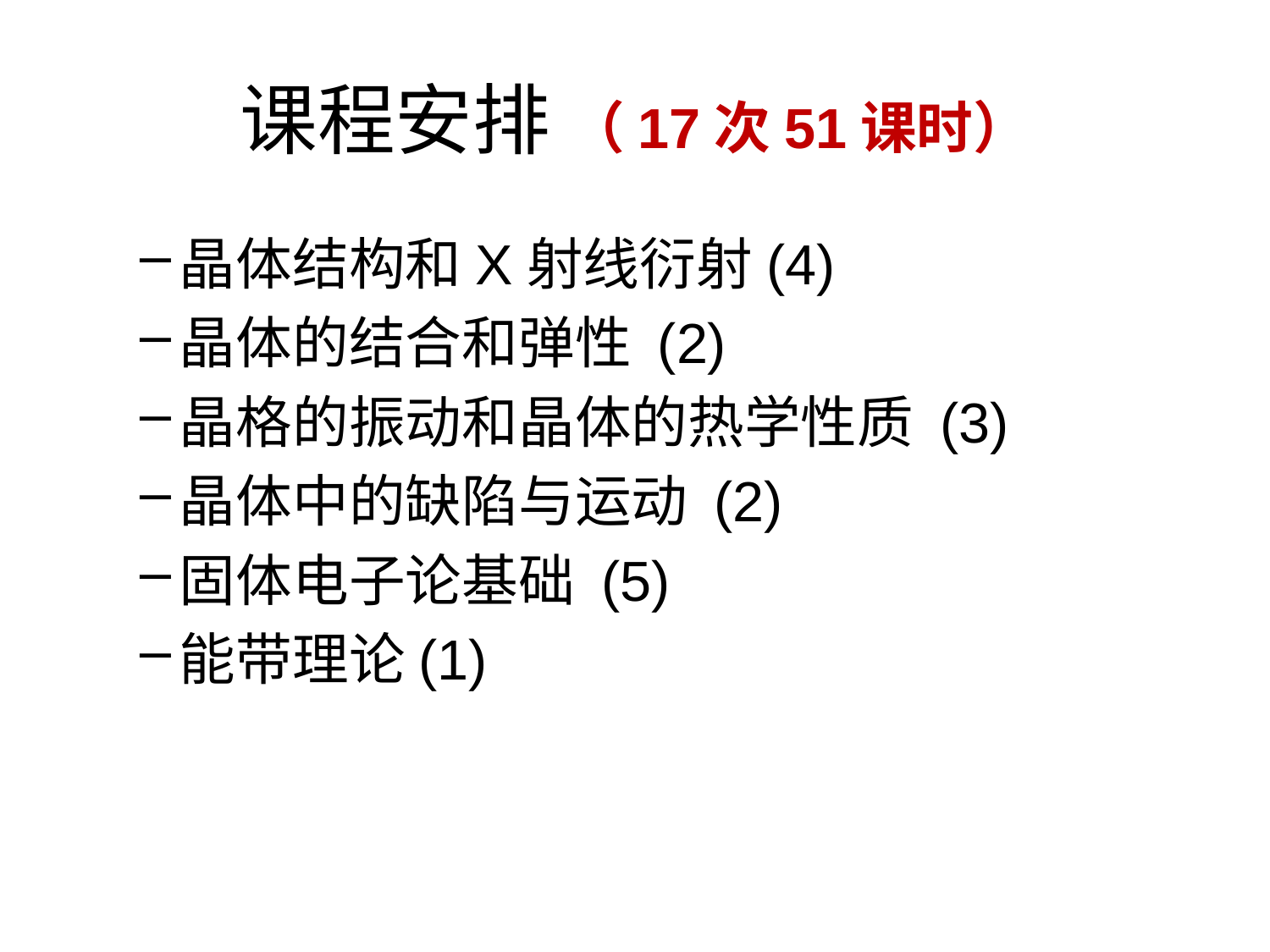

# 课程安排 （17次51课时）
晶体结构和X射线衍射(4)
晶体的结合和弹性 (2)
晶格的振动和晶体的热学性质 (3)
晶体中的缺陷与运动 (2)
固体电子论基础 (5)
能带理论(1)